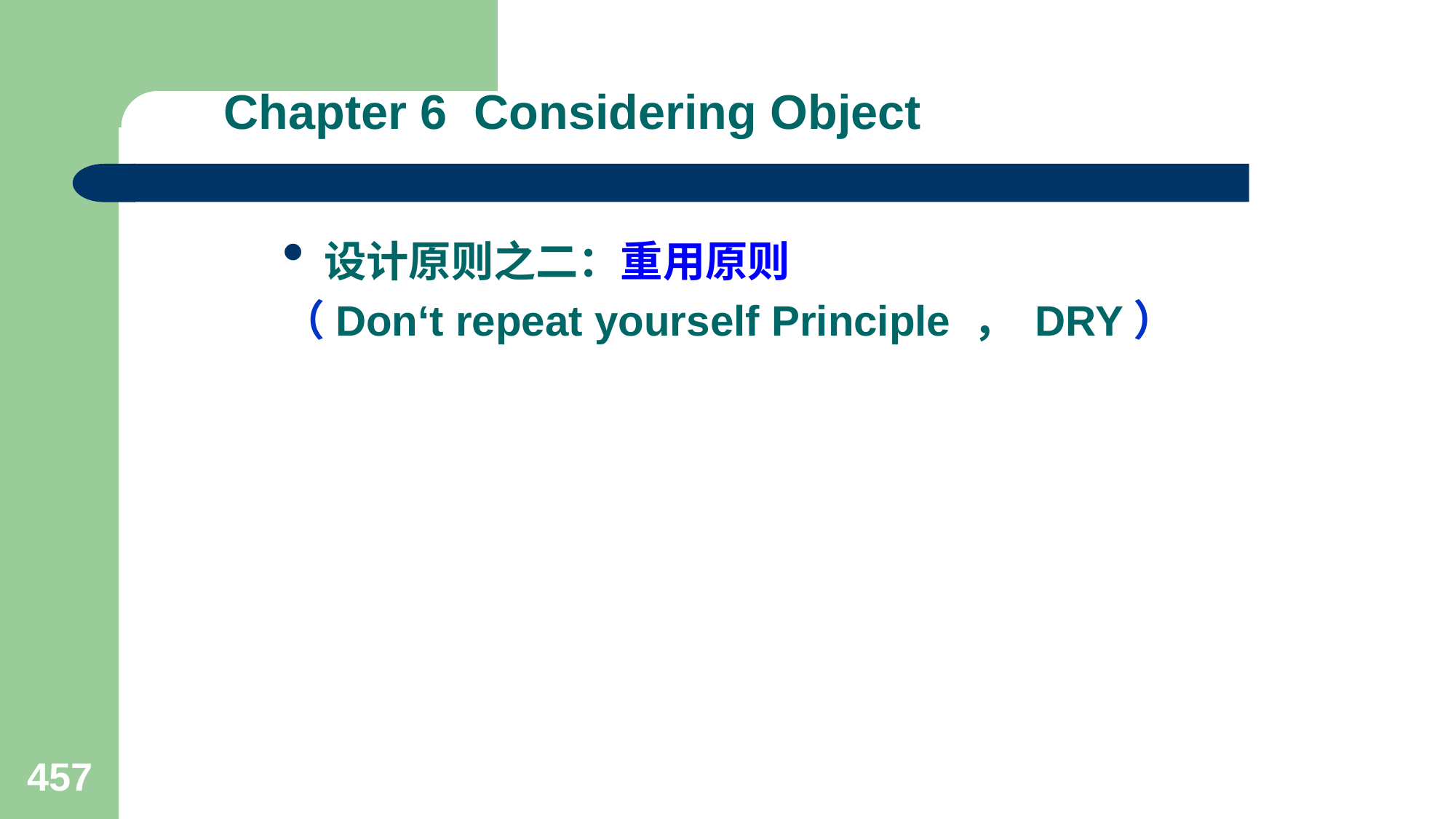

# Chapter 6  Considering Object
设计原则之二：重用原则
（Don‘t repeat yourself Principle ， DRY）

457